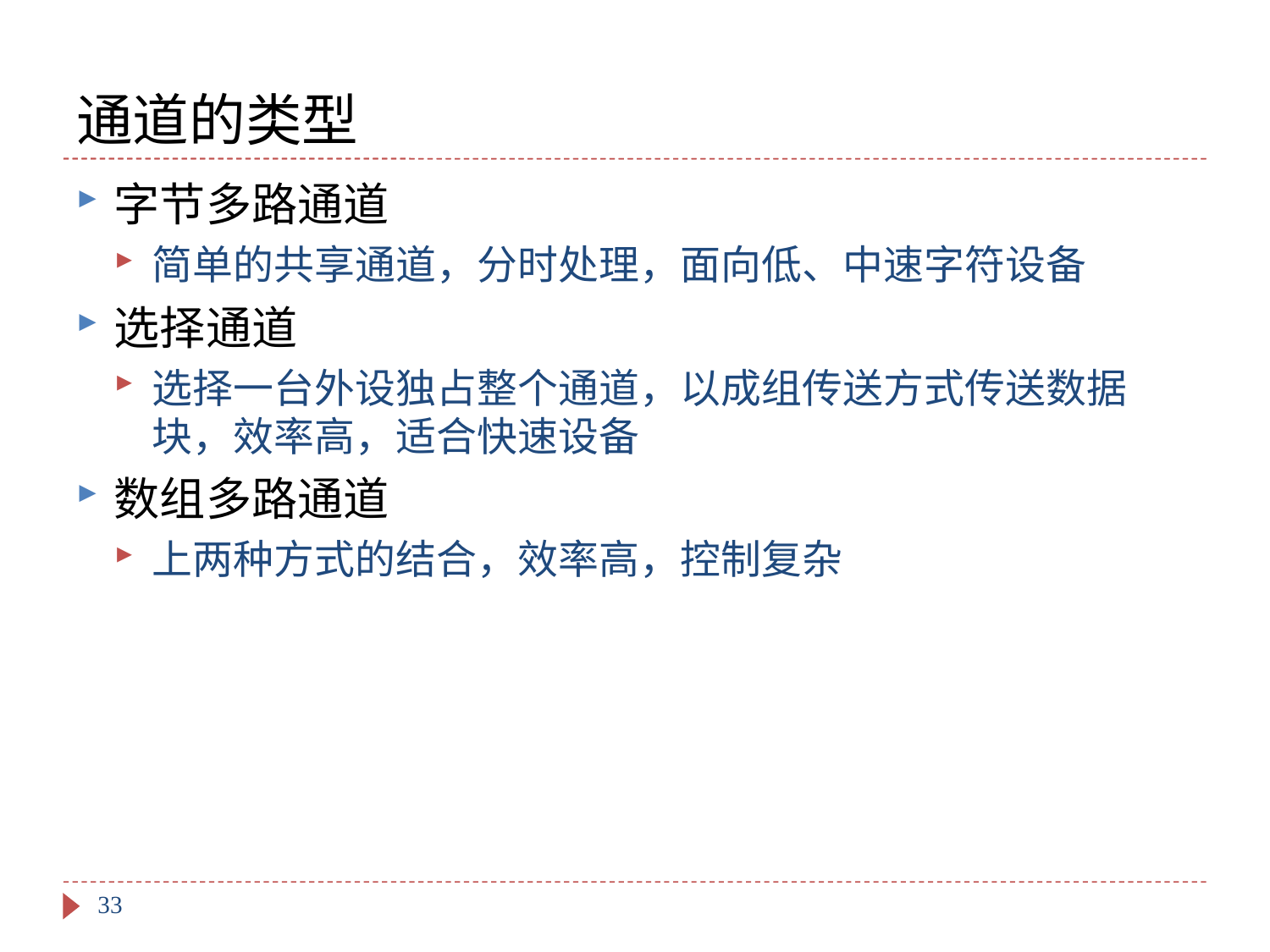

# 通道的类型
字节多路通道
简单的共享通道，分时处理，面向低、中速字符设备
选择通道
选择一台外设独占整个通道，以成组传送方式传送数据块，效率高，适合快速设备
数组多路通道
上两种方式的结合，效率高，控制复杂
33